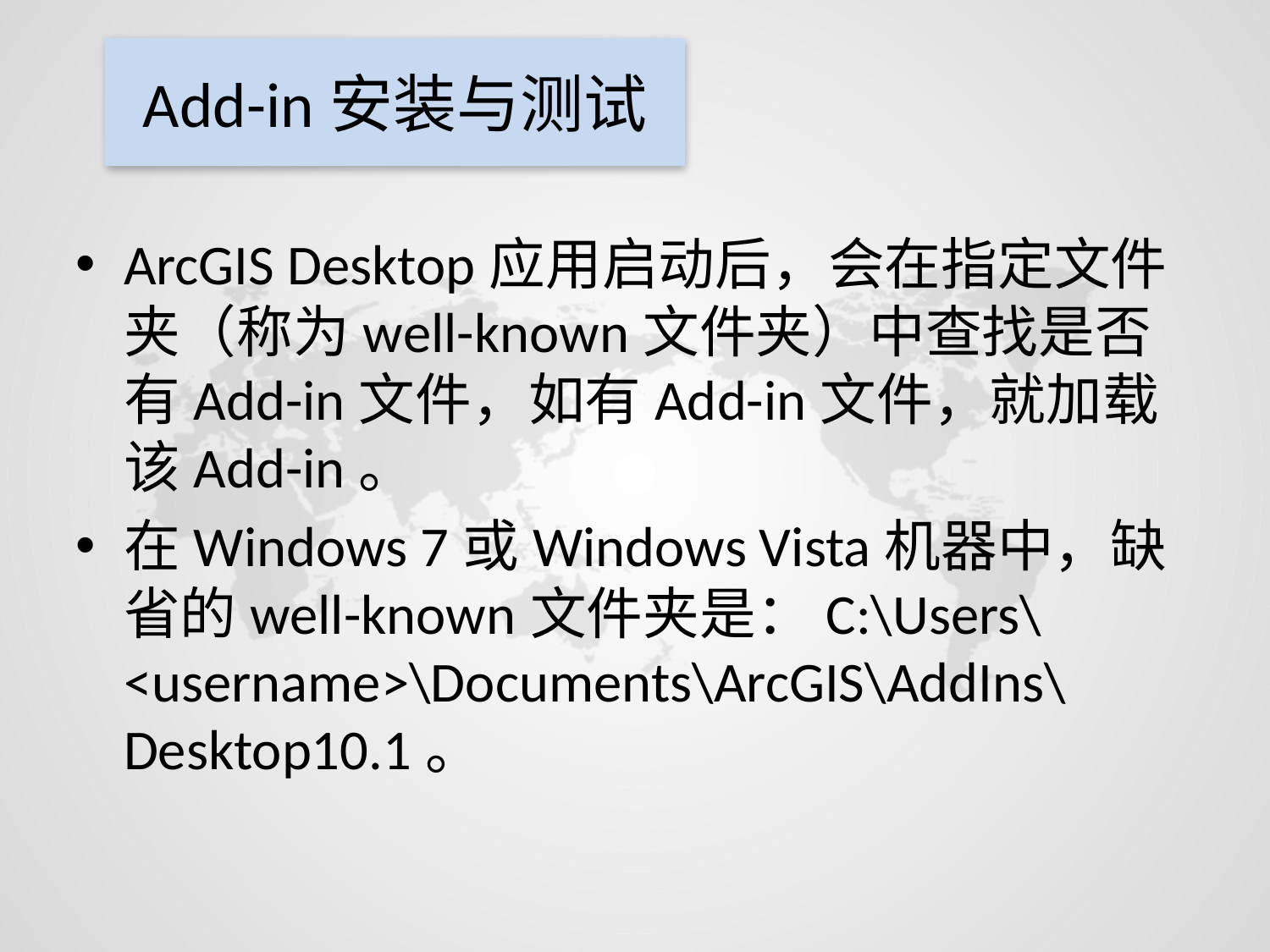

# Add-in安装与测试
ArcGIS Desktop应用启动后，会在指定文件夹（称为well-known文件夹）中查找是否有Add-in文件，如有Add-in文件，就加载该Add-in。
在Windows 7或Windows Vista机器中，缺省的well-known文件夹是：C:\Users\<username>\Documents\ArcGIS\AddIns\Desktop10.1。